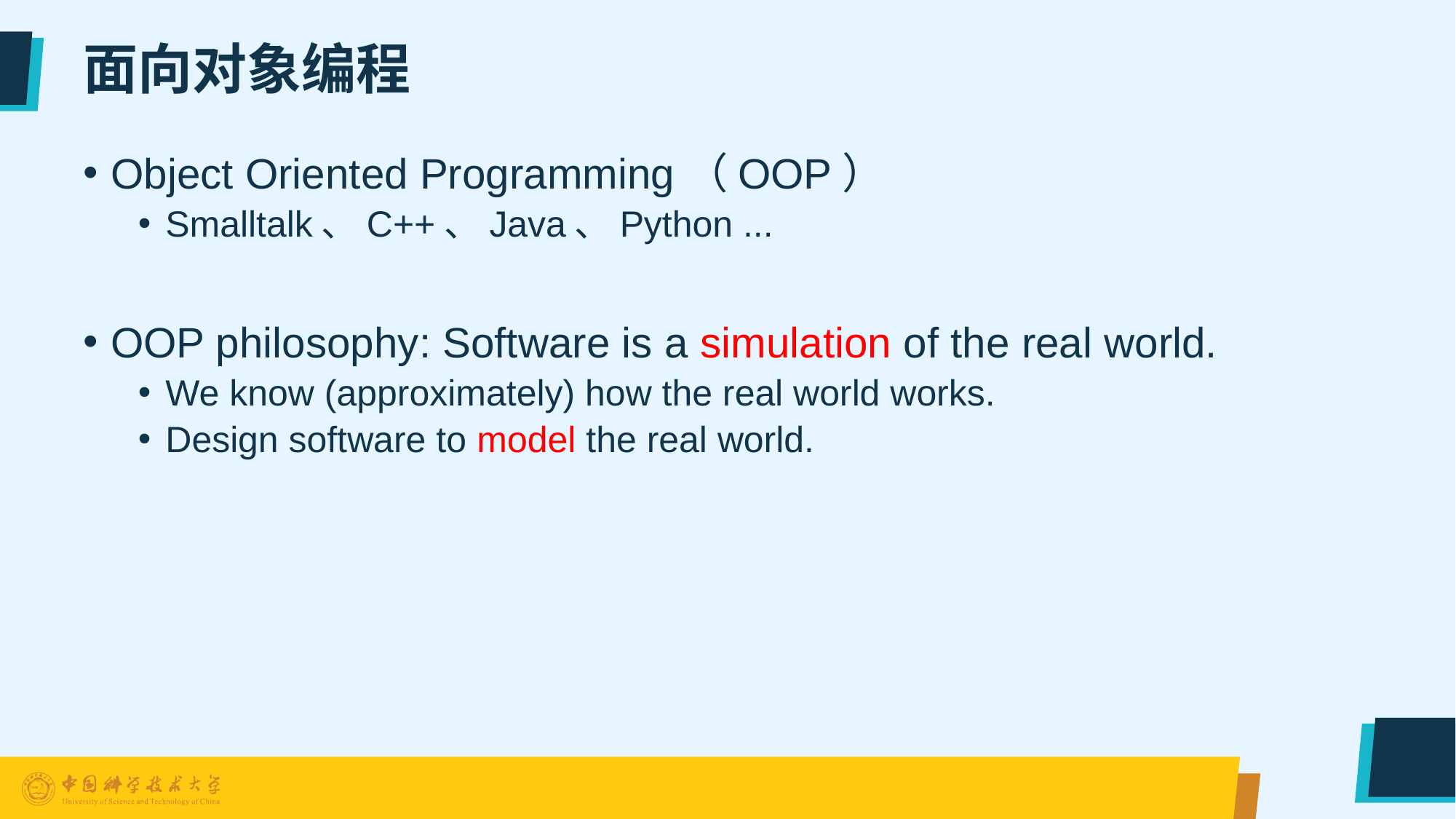

# 面向对象编程
Object Oriented Programming（OOP）
Smalltalk、C++、Java、Python ...

OOP philosophy: Software is a simulation of the real world.
We know (approximately) how the real world works.
Design software to model the real world.